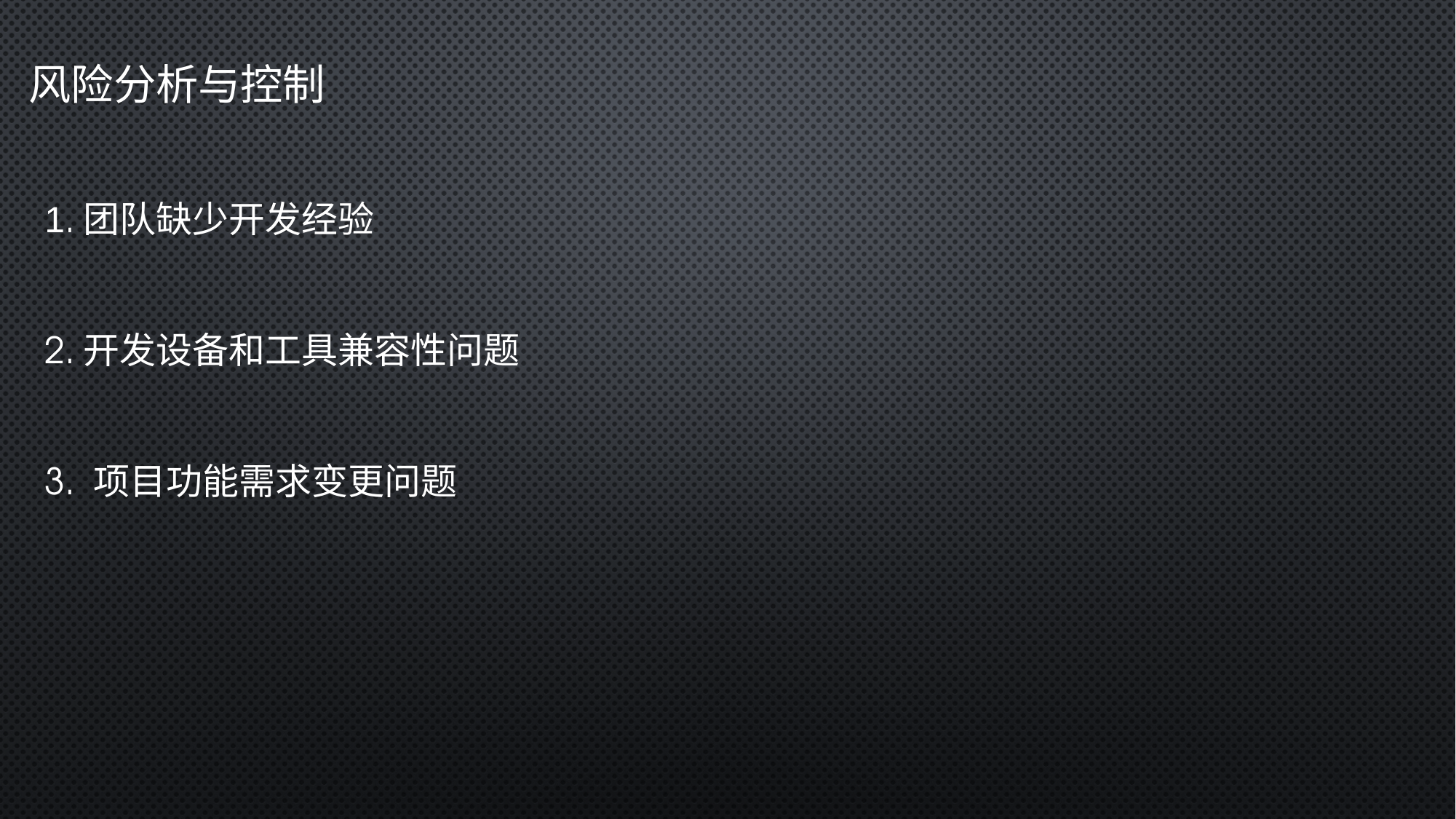

风险分析与控制
1.团队缺少开发经验

2.开发设备和工具兼容性问题

3. 项目功能需求变更问题